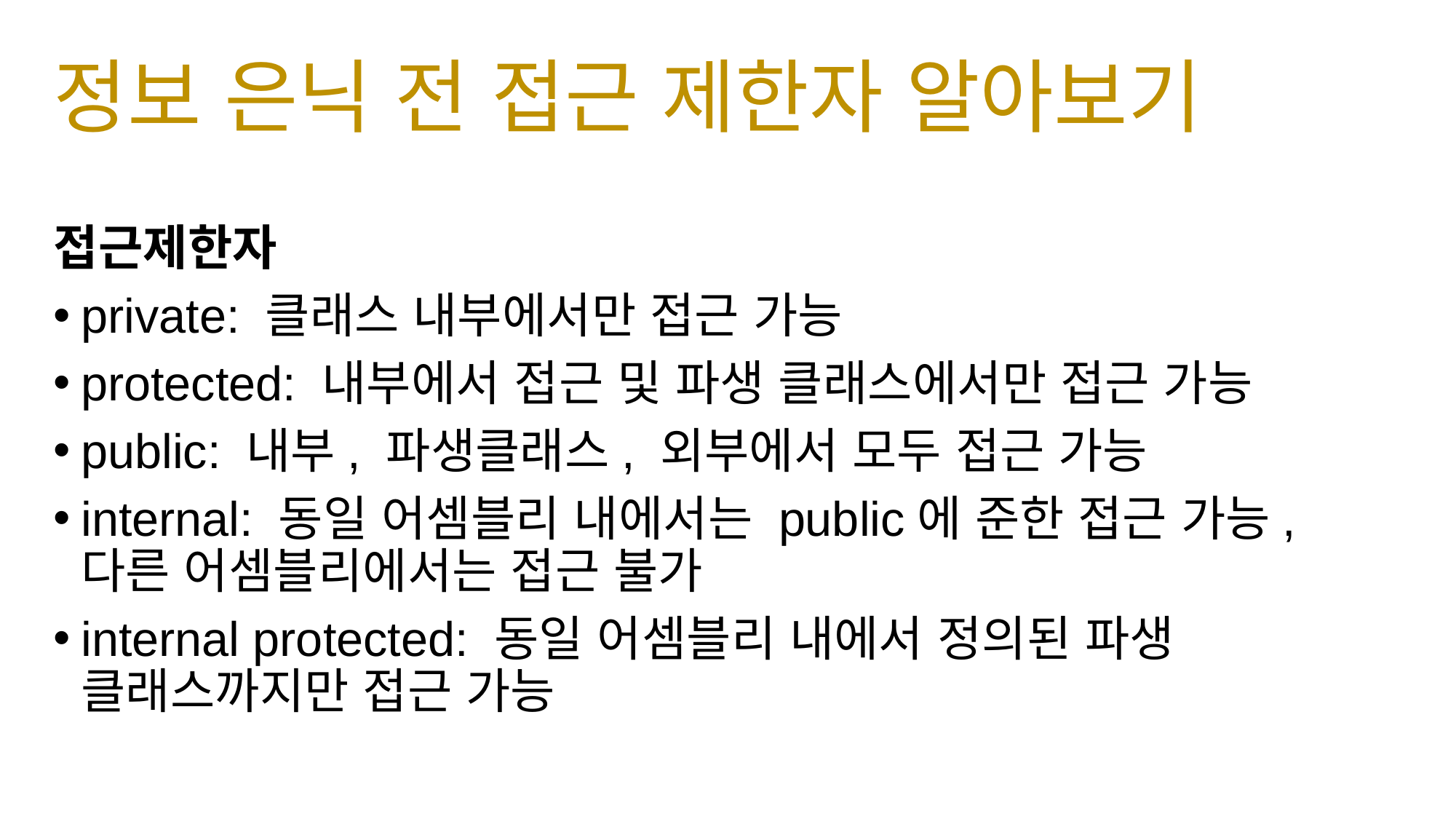

# 정보 은닉 전 접근 제한자 알아보기
접근제한자
private: 클래스 내부에서만 접근 가능
protected: 내부에서 접근 및 파생 클래스에서만 접근 가능
public: 내부, 파생클래스, 외부에서 모두 접근 가능
internal: 동일 어셈블리 내에서는 public에 준한 접근 가능, 다른 어셈블리에서는 접근 불가
internal protected: 동일 어셈블리 내에서 정의된 파생 클래스까지만 접근 가능